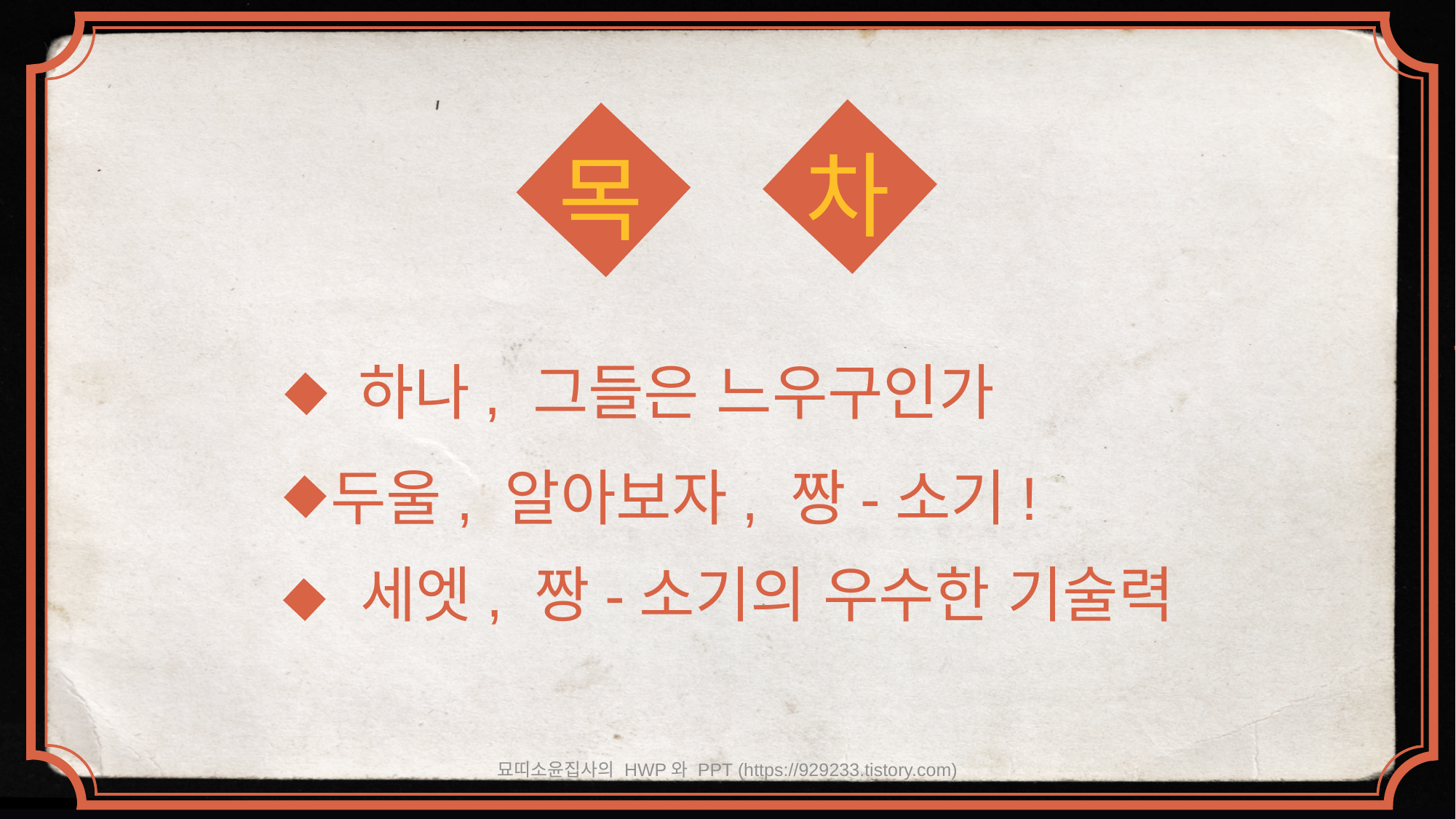

차
목

하나, 그들은 느우구인가

두울, 알아보자, 짱-소기!

세엣, 짱-소기의 우수한 기술력

묘띠소윤집사의 HWP와 PPT (https://929233.tistory.com)